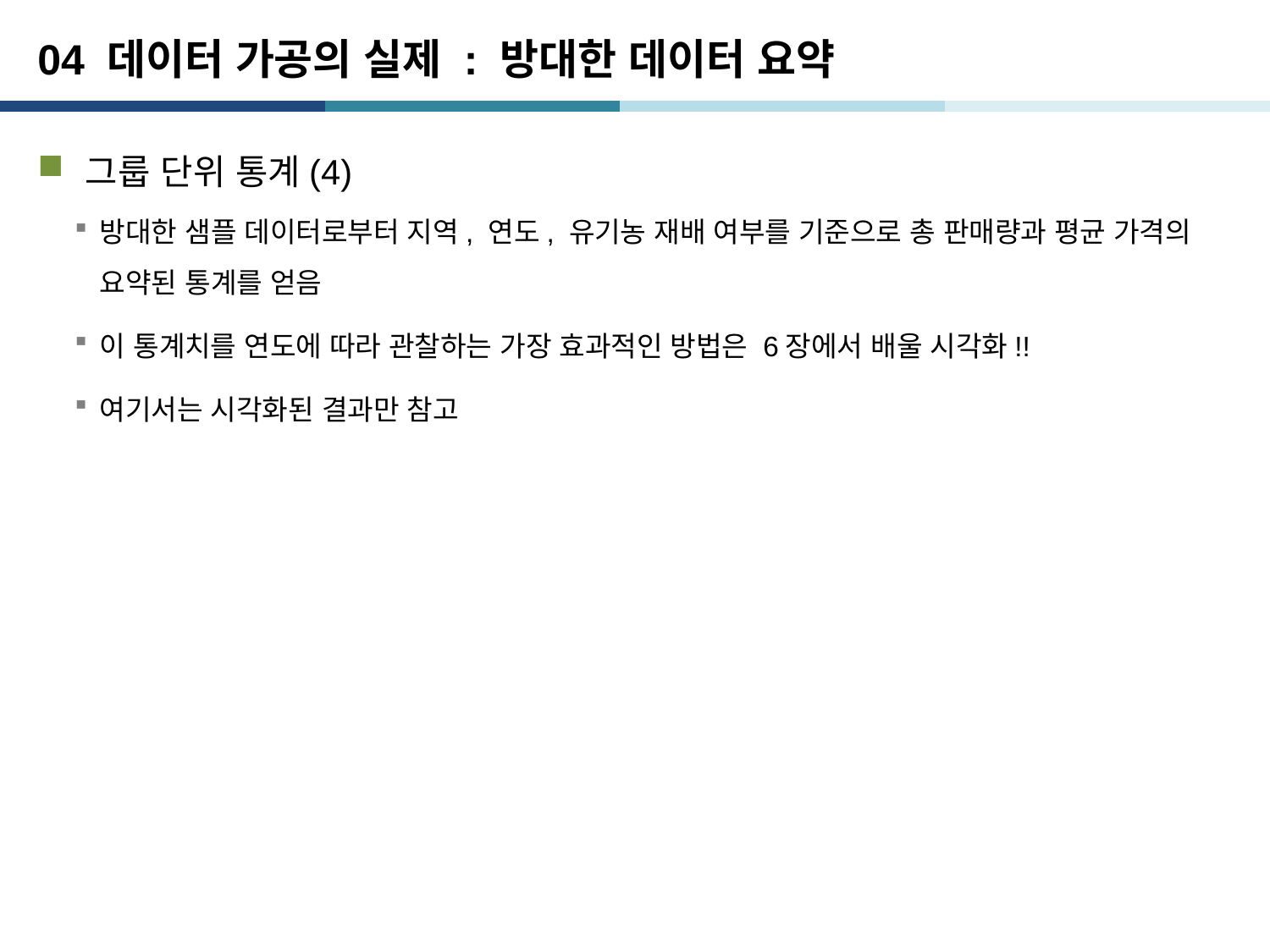

# 04 데이터 가공의 실제 : 방대한 데이터 요약
그룹 단위 통계(4)
방대한 샘플 데이터로부터 지역, 연도, 유기농 재배 여부를 기준으로 총 판매량과 평균 가격의 요약된 통계를 얻음
이 통계치를 연도에 따라 관찰하는 가장 효과적인 방법은 6장에서 배울 시각화!!
여기서는 시각화된 결과만 참고